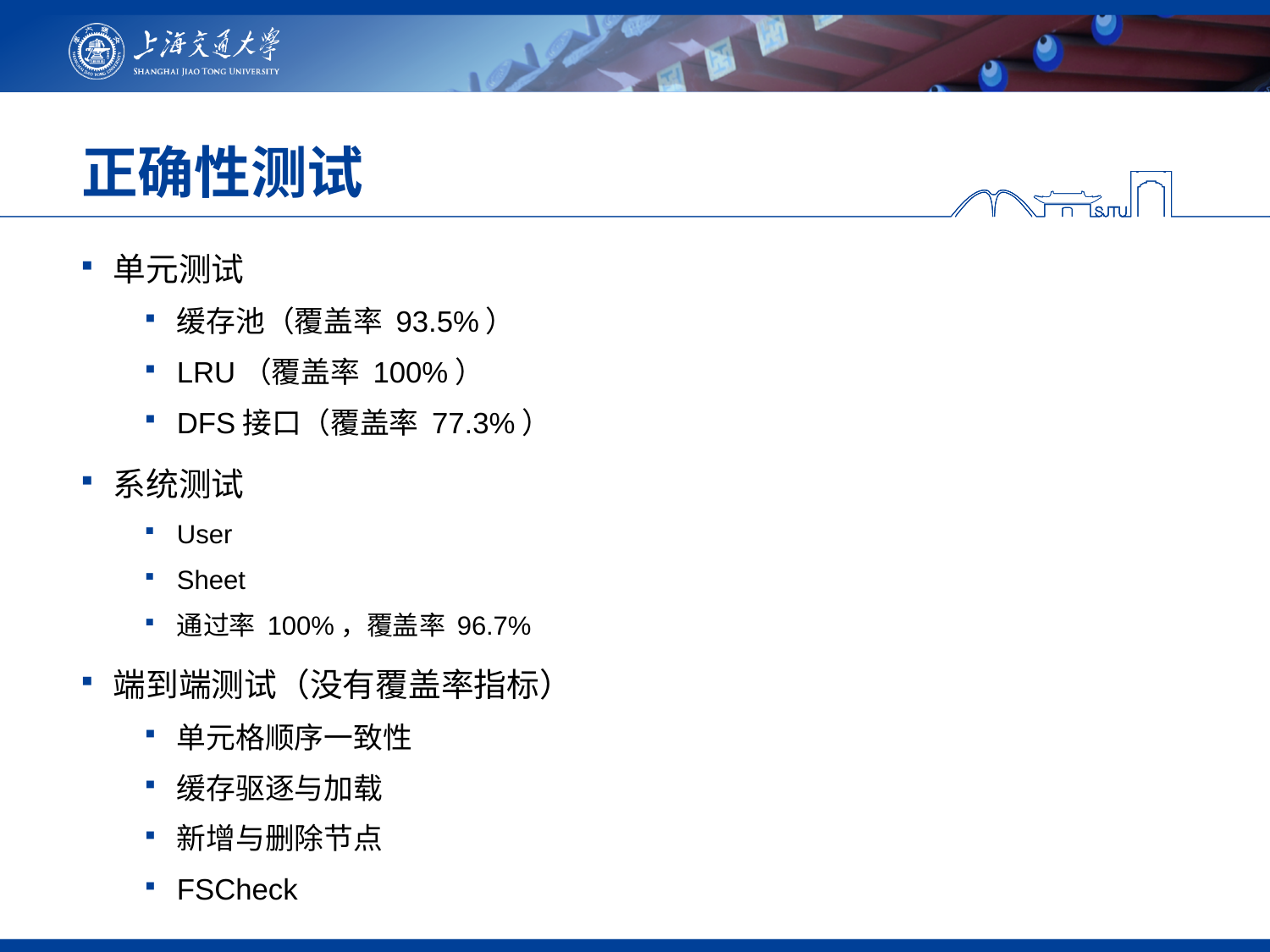

# 正确性测试
单元测试
缓存池（覆盖率 93.5%）
LRU（覆盖率 100%）
DFS接口（覆盖率 77.3%）
系统测试
User
Sheet
通过率 100%，覆盖率 96.7%
端到端测试（没有覆盖率指标）
单元格顺序一致性
缓存驱逐与加载
新增与删除节点
FSCheck